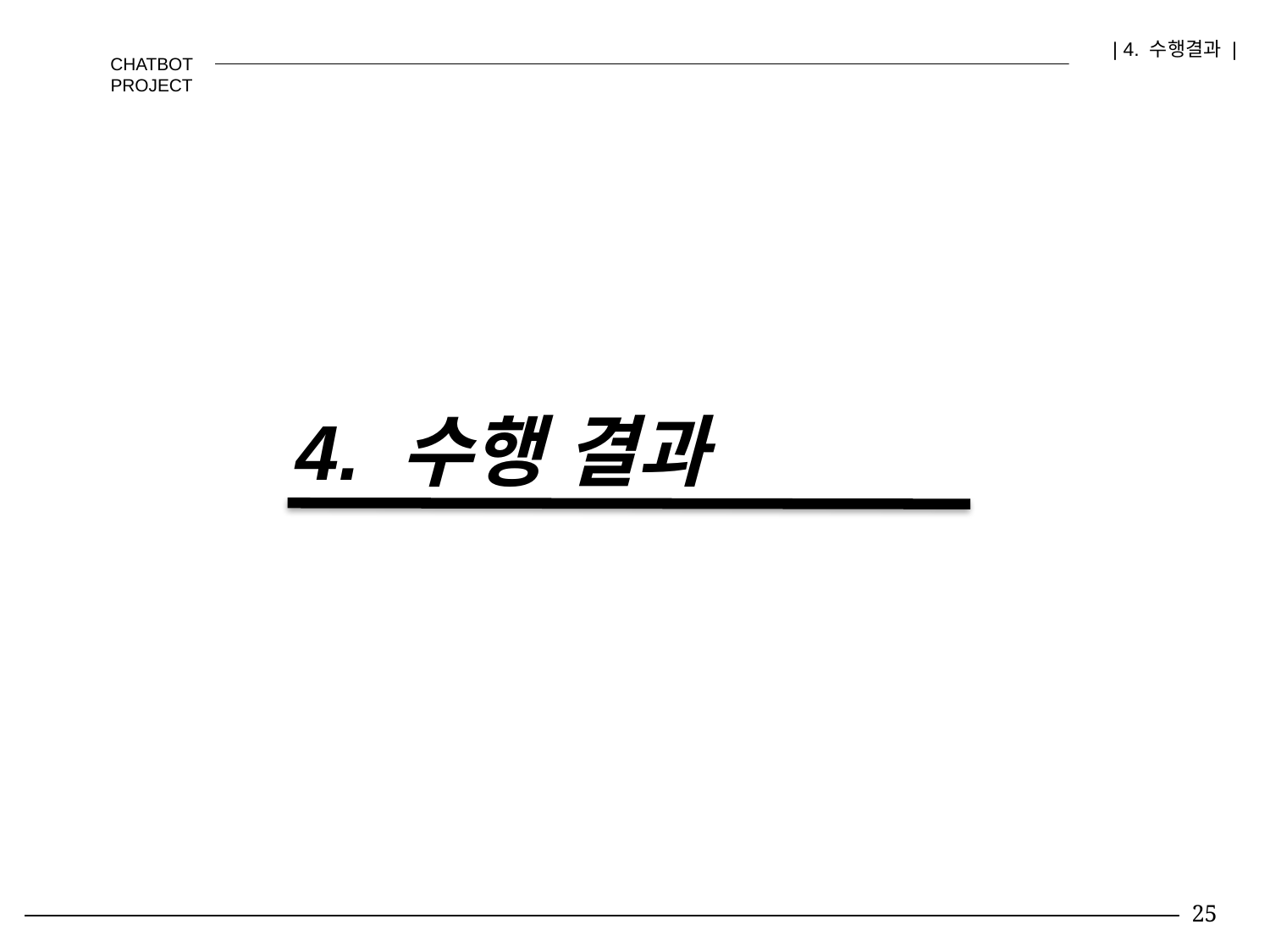

| 4. 수행결과 |
CHATBOT PROJECT
4. 수행 결과
25